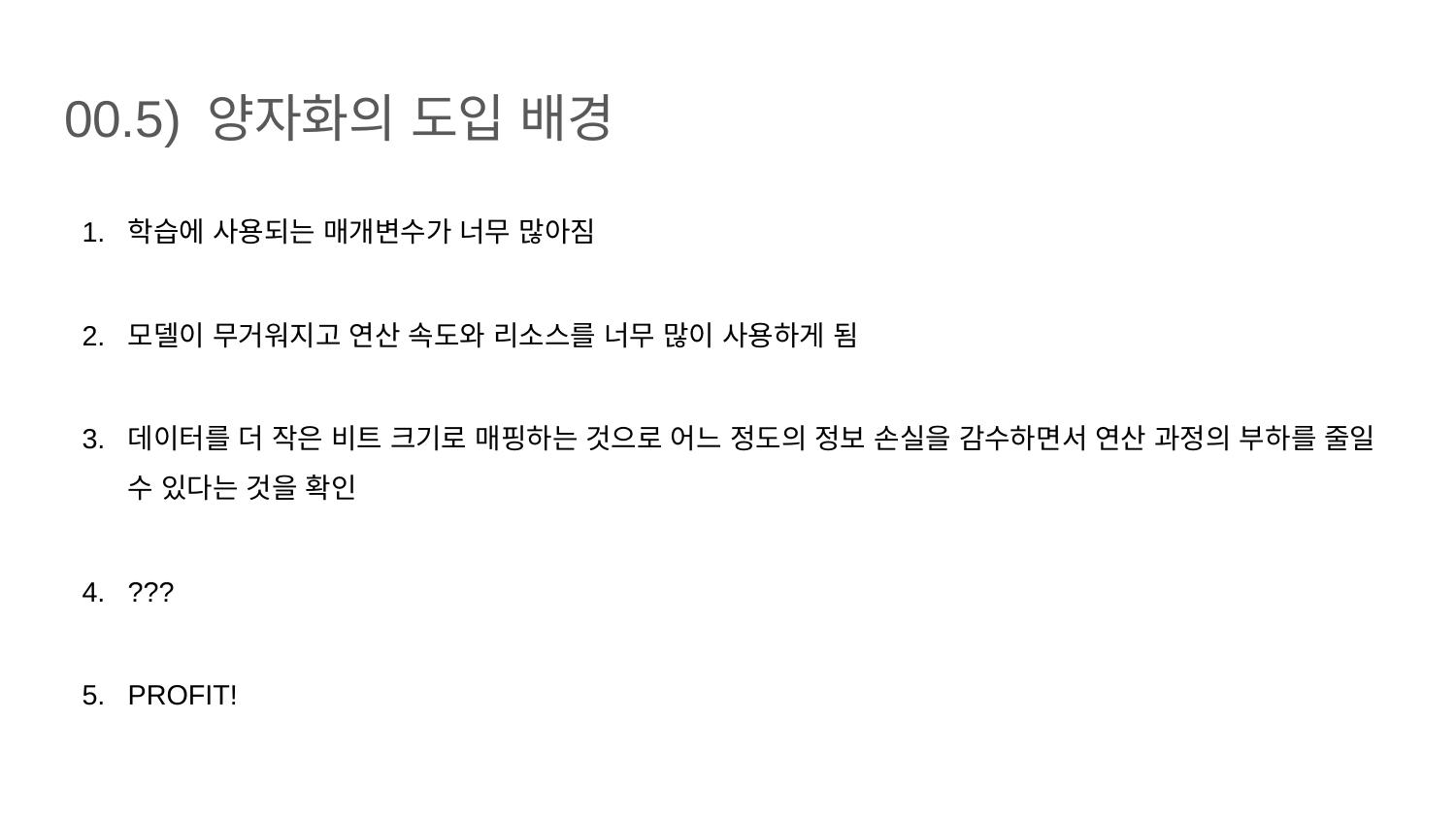

# 00.5) 양자화의 도입 배경

학습에 사용되는 매개변수가 너무 많아짐

모델이 무거워지고 연산 속도와 리소스를 너무 많이 사용하게 됨

데이터를 더 작은 비트 크기로 매핑하는 것으로 어느 정도의 정보 손실을 감수하면서 연산 과정의 부하를 줄일 수 있다는 것을 확인

???

PROFIT!